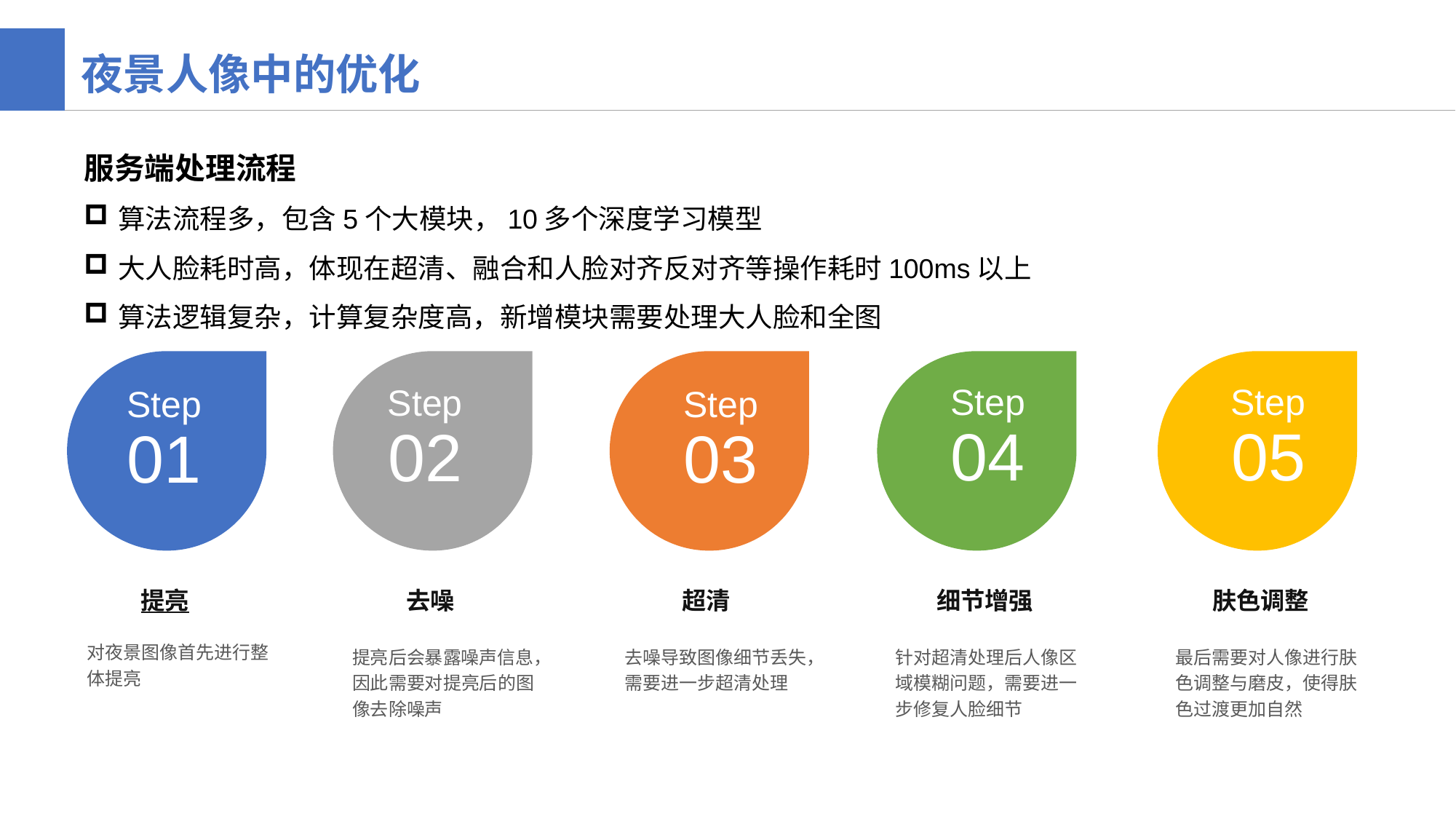

夜景人像中的优化
服务端处理流程
算法流程多，包含5个大模块，10多个深度学习模型
大人脸耗时高，体现在超清、融合和人脸对齐反对齐等操作耗时100ms以上
算法逻辑复杂，计算复杂度高，新增模块需要处理大人脸和全图

Step
05
Step
04
Step
02
Step
01
Step
03
细节增强
肤色调整
提亮
去噪
超清
对夜景图像首先进行整体提亮
去噪导致图像细节丢失，需要进一步超清处理
最后需要对人像进行肤色调整与磨皮，使得肤色过渡更加自然
提亮后会暴露噪声信息，因此需要对提亮后的图像去除噪声
针对超清处理后人像区域模糊问题，需要进一步修复人脸细节